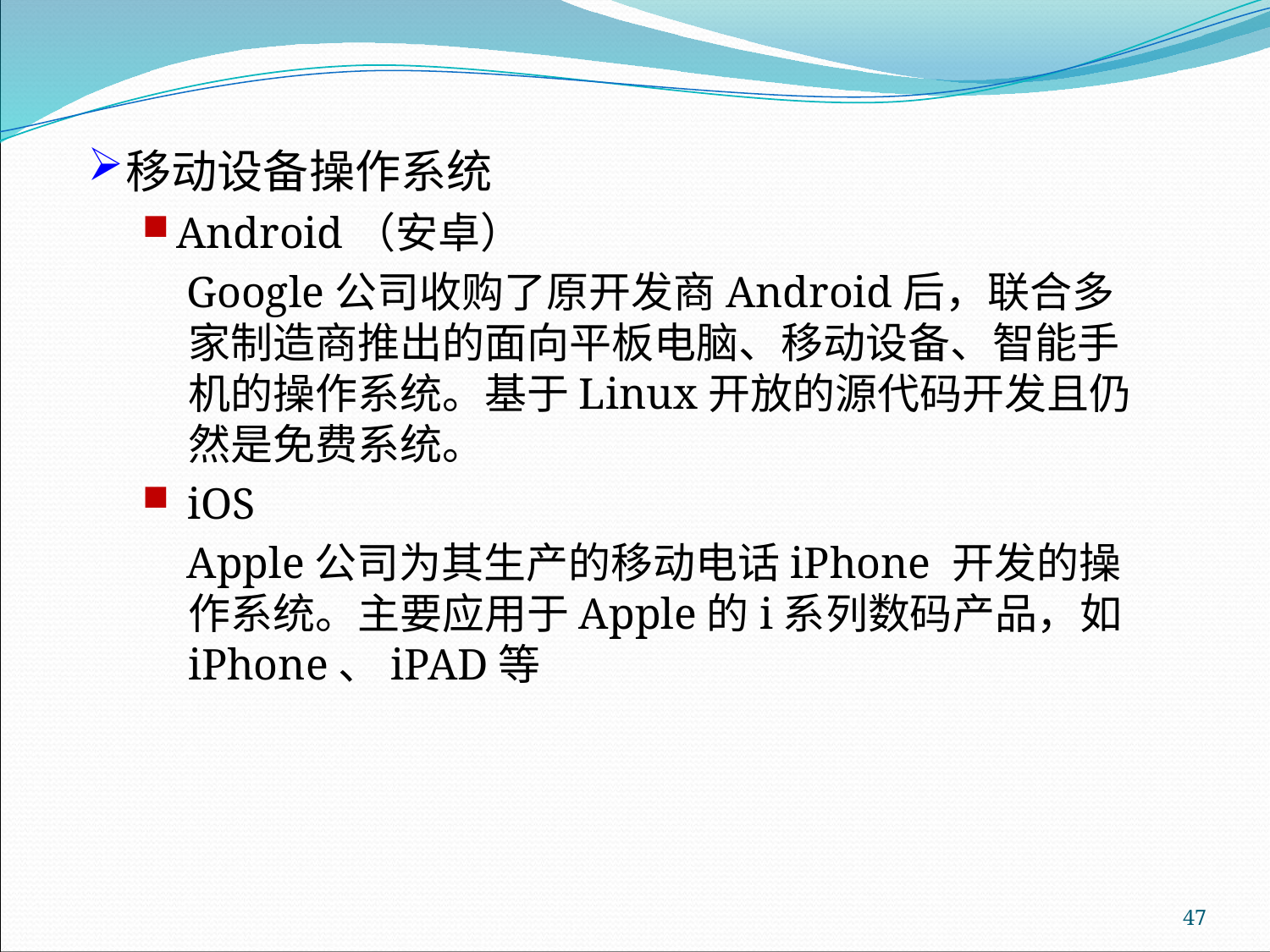

移动设备操作系统
Android（安卓）
Google公司收购了原开发商Android后，联合多家制造商推出的面向平板电脑、移动设备、智能手机的操作系统。基于Linux开放的源代码开发且仍然是免费系统。
 iOS
Apple公司为其生产的移动电话iPhone 开发的操作系统。主要应用于Apple的i系列数码产品，如iPhone、iPAD等
47